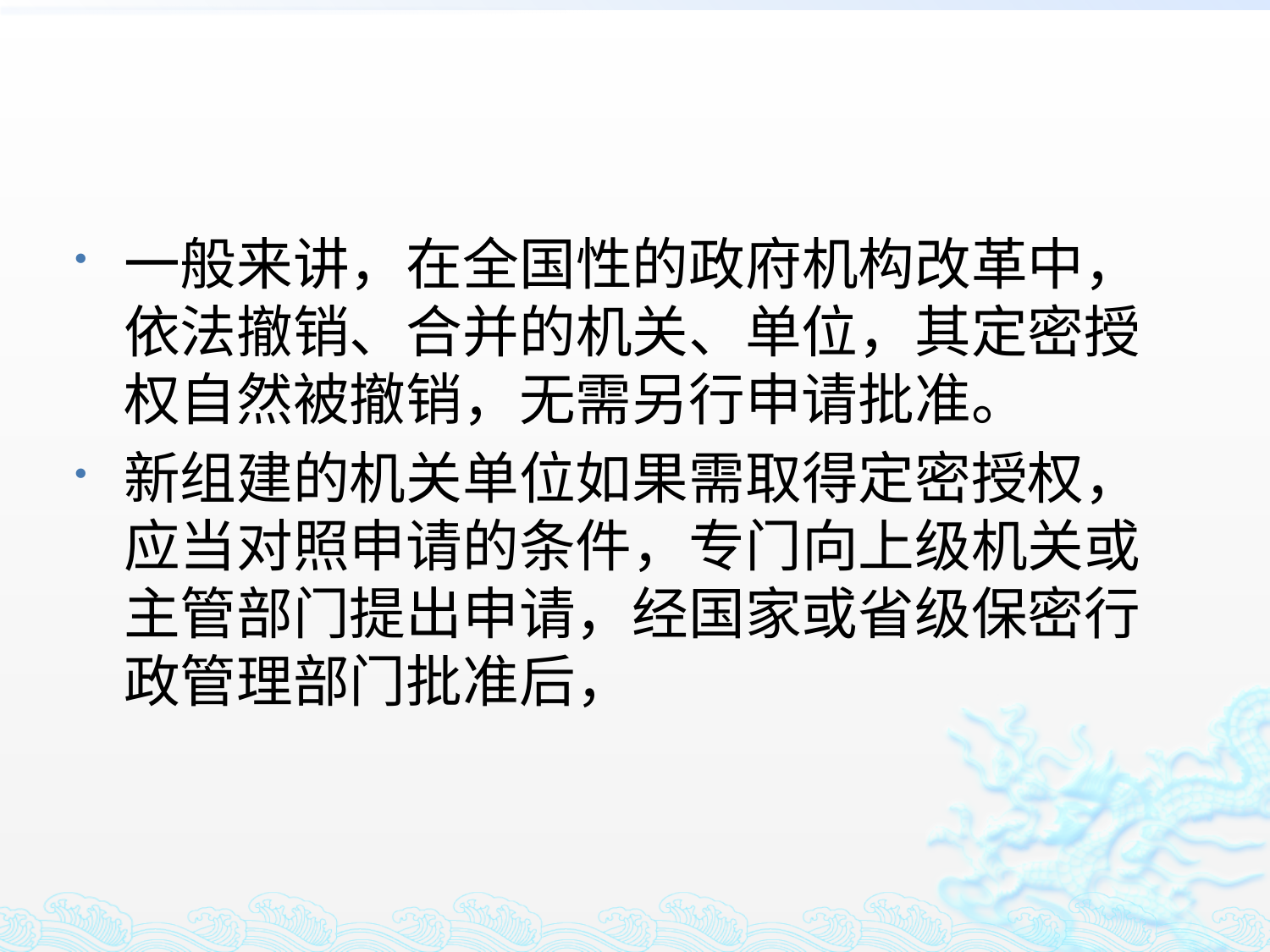

#
一般来讲，在全国性的政府机构改革中，依法撤销、合并的机关、单位，其定密授权自然被撤销，无需另行申请批准。
新组建的机关单位如果需取得定密授权，应当对照申请的条件，专门向上级机关或主管部门提出申请，经国家或省级保密行政管理部门批准后，